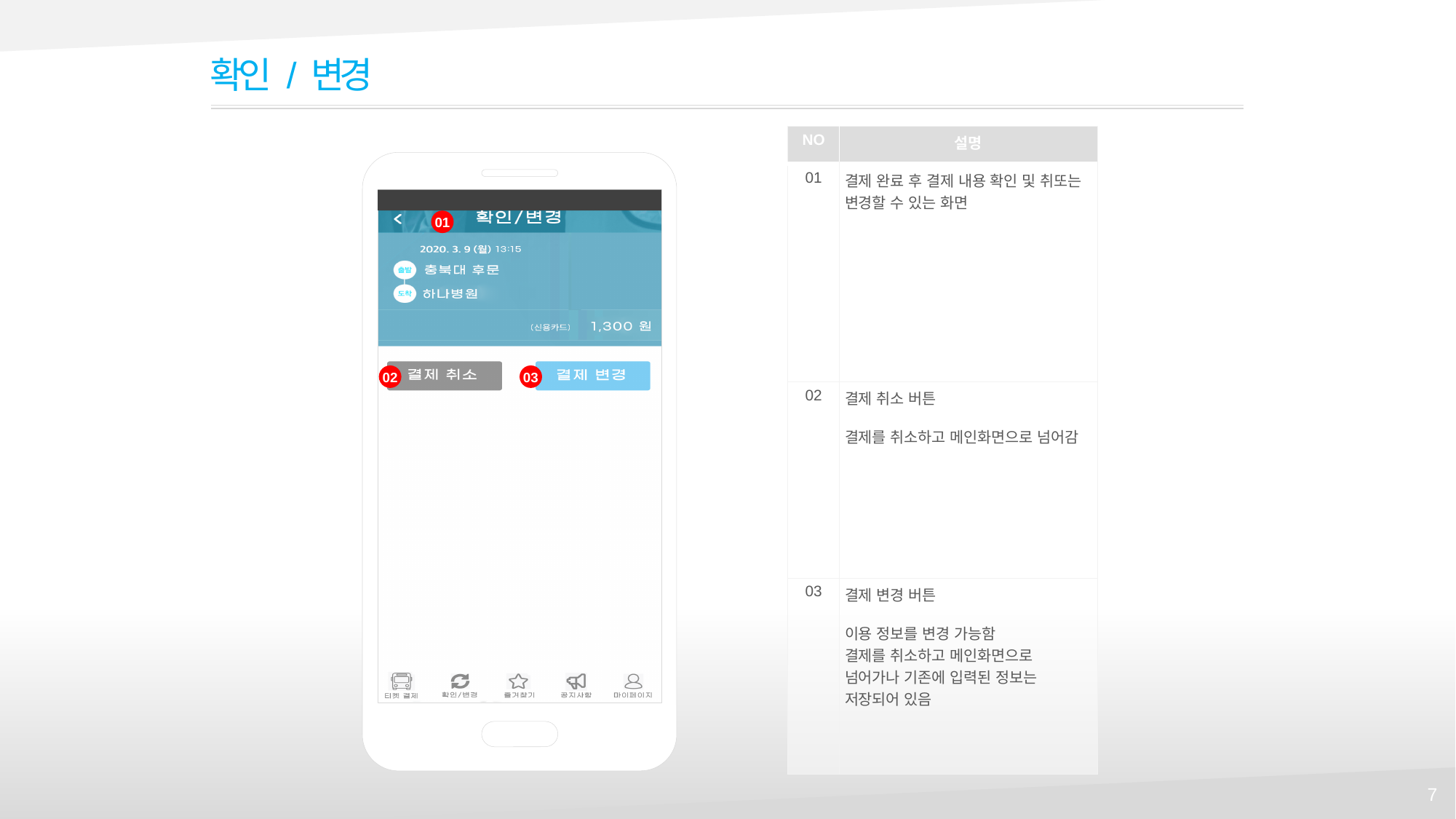

확인 / 변경

| NO | 설명 |
| --- | --- |
| 01 | 결제 완료 후 결제 내용 확인 및 취또는 변경할 수 있는 화면 |
| 02 | 결제 취소 버튼 결제를 취소하고 메인화면으로 넘어감 |
| 03 | 결제 변경 버튼 이용 정보를 변경 가능함 결제를 취소하고 메인화면으로 넘어가나 기존에 입력된 정보는 저장되어 있음 |

01
02
03

7